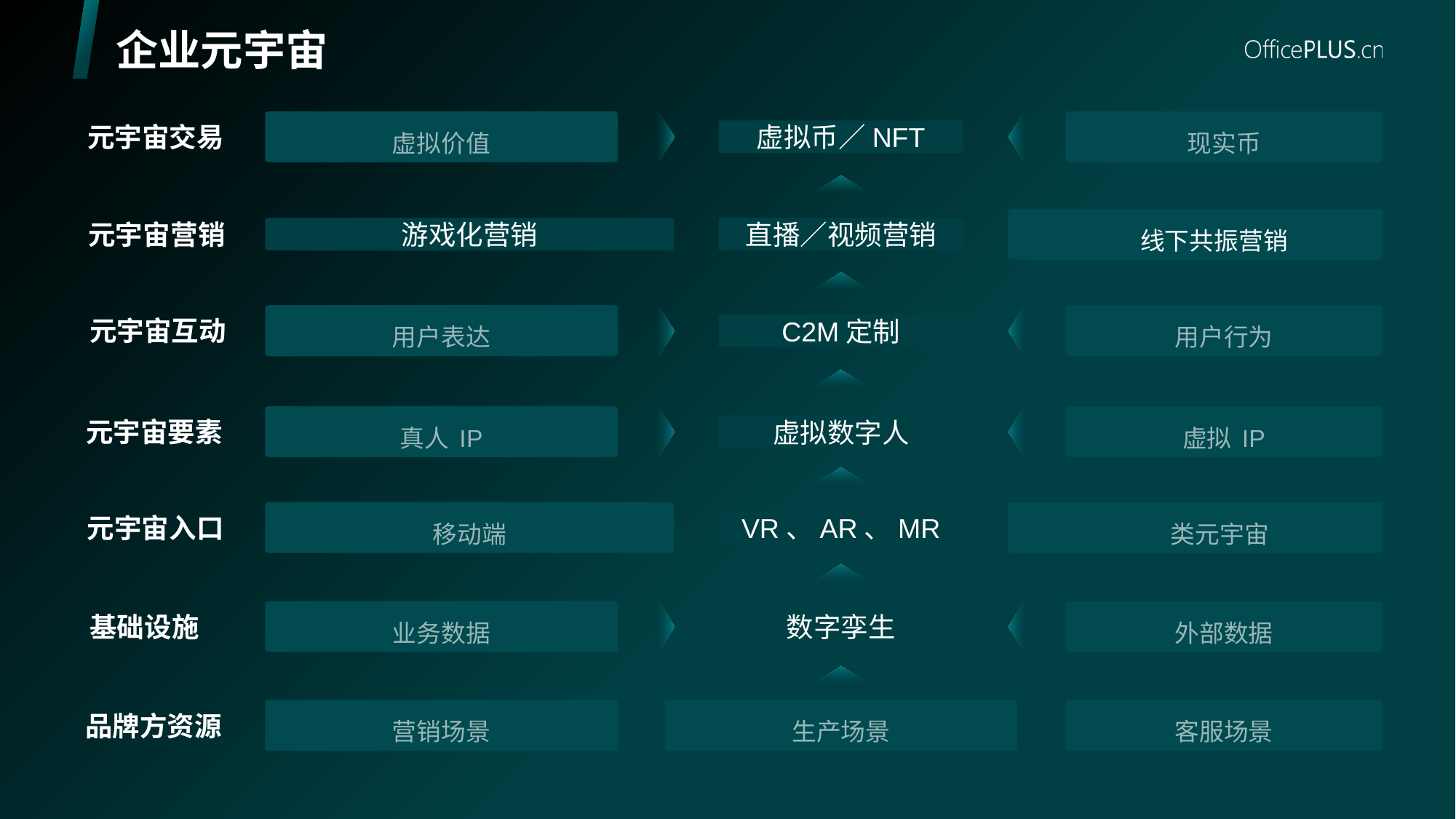

# 企业元宇宙
虚拟价值
现实币
虚拟币／NFT
元宇宙交易

直播／视频营销
游戏化营销
     线下共振营销
元宇宙营销

用户表达
用户行为
C2M定制
元宇宙互动

真人IP
虚拟IP
虚拟数字人
元宇宙要素

移动端
VR、AR、MR
       类元宇宙
元宇宙入口

数字孪生
业务数据
外部数据
基础设施

营销场景
生产场景
客服场景
品牌方资源